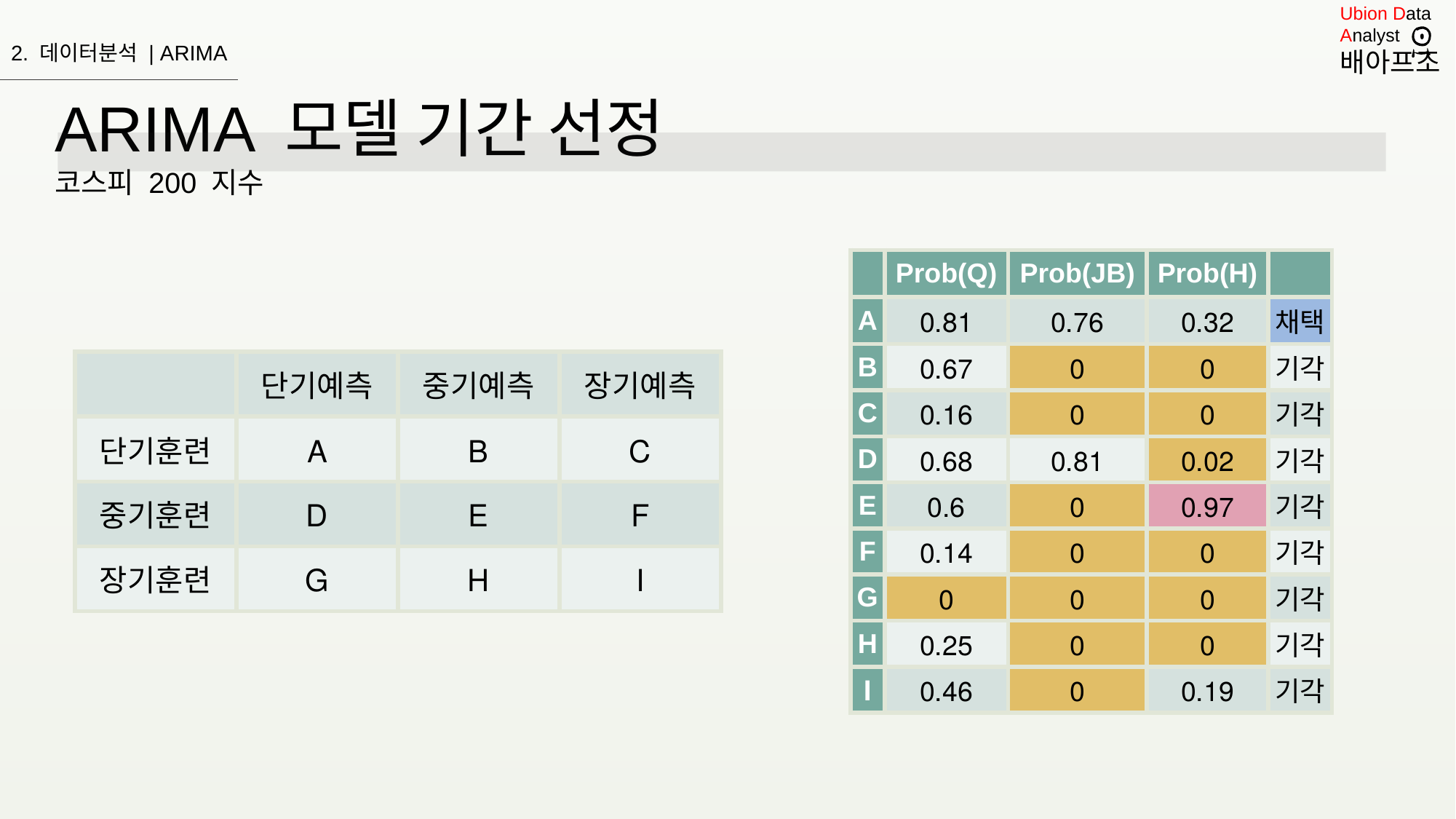

2. 데이터분석 | ARIMA
ARIMA 모델 기간 선정
코스피 200 지수

|  | Prob(Q) | Prob(JB) | Prob(H) |  |
| --- | --- | --- | --- | --- |
| A | 0.81 | 0.76 | 0.32 | 채택 |
| B | 0.67 | 0 | 0 | 기각 |
| C | 0.16 | 0 | 0 | 기각 |
| D | 0.68 | 0.81 | 0.02 | 기각 |
| E | 0.6 | 0 | 0.97 | 기각 |
| F | 0.14 | 0 | 0 | 기각 |
| G | 0 | 0 | 0 | 기각 |
| H | 0.25 | 0 | 0 | 기각 |
| I | 0.46 | 0 | 0.19 | 기각 |
|  | 단기예측 | 중기예측 | 장기예측 |
| --- | --- | --- | --- |
| 단기훈련 | A | B | C |
| 중기훈련 | D | E | F |
| 장기훈련 | G | H | I |
21